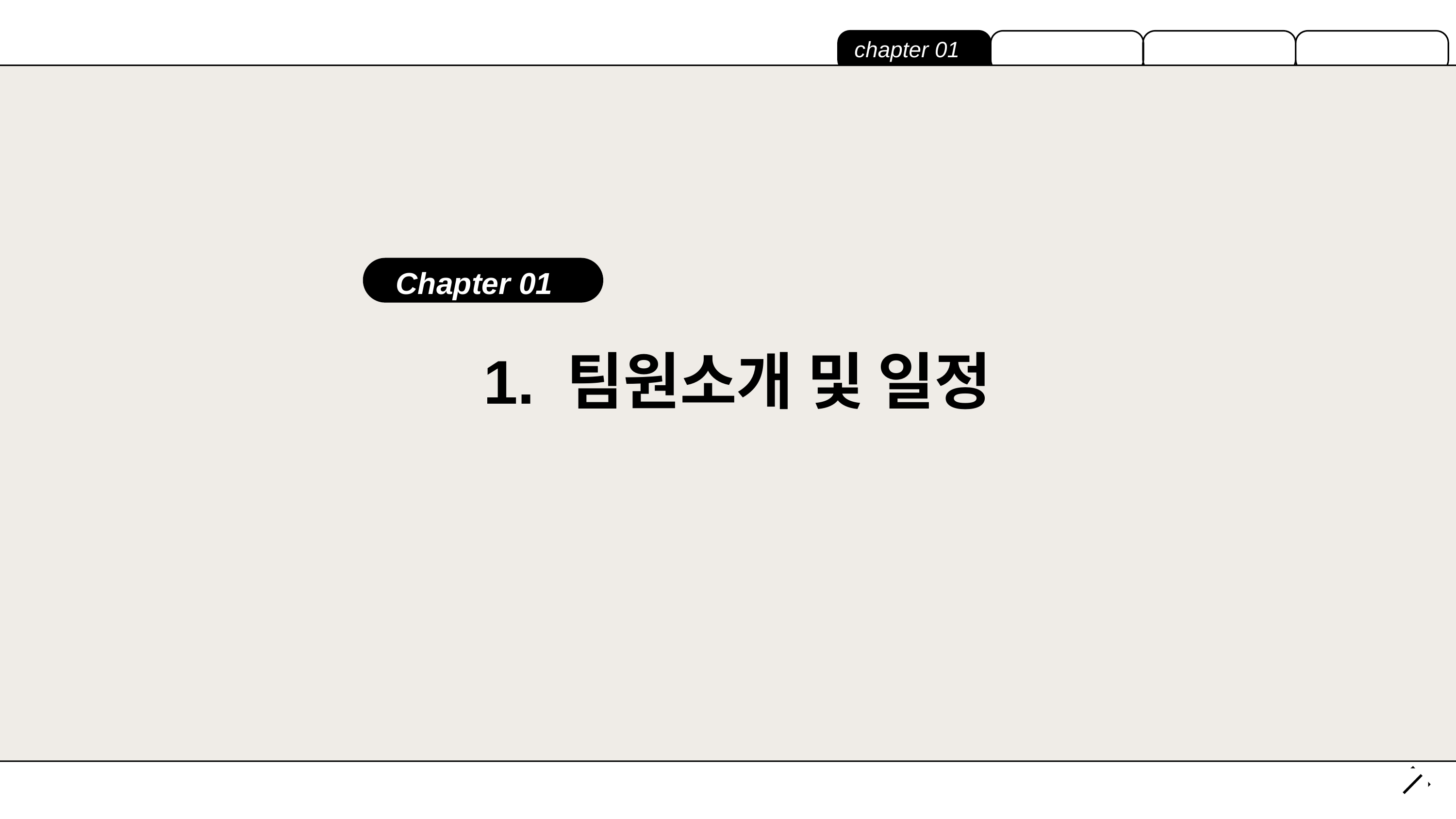

chapter 01

Chapter 01
1. 팀원소개 및 일정